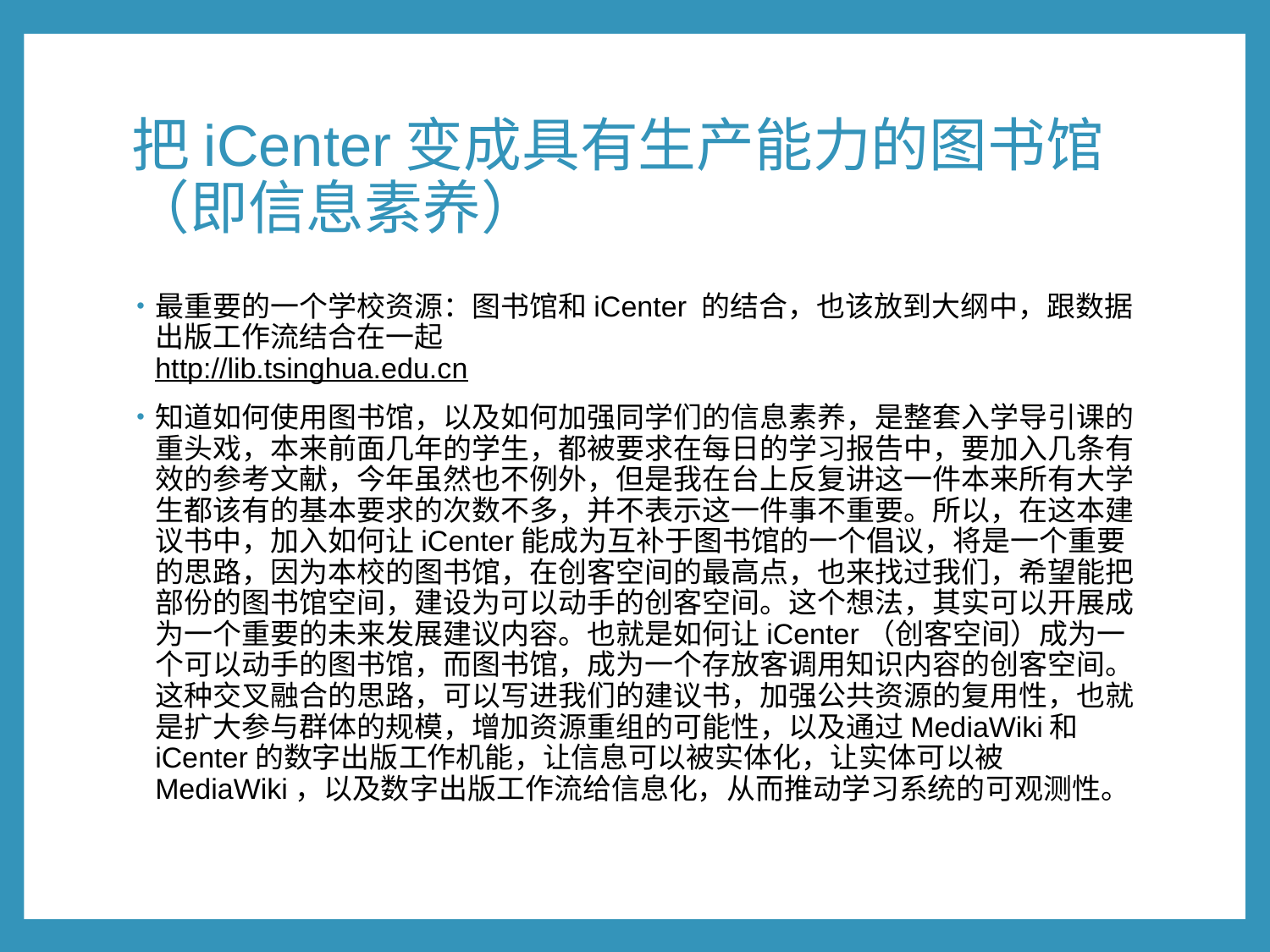

# 把iCenter变成具有生产能力的图书馆（即信息素养）
最重要的一个学校资源：图书馆和iCenter 的结合，也该放到大纲中，跟数据出版工作流结合在一起
http://lib.tsinghua.edu.cn
知道如何使用图书馆，以及如何加强同学们的信息素养，是整套入学导引课的重头戏，本来前面几年的学生，都被要求在每日的学习报告中，要加入几条有效的参考文献，今年虽然也不例外，但是我在台上反复讲这一件本来所有大学生都该有的基本要求的次数不多，并不表示这一件事不重要。所以，在这本建议书中，加入如何让iCenter能成为互补于图书馆的一个倡议，将是一个重要的思路，因为本校的图书馆，在创客空间的最高点，也来找过我们，希望能把部份的图书馆空间，建设为可以动手的创客空间。这个想法，其实可以开展成为一个重要的未来发展建议内容。也就是如何让iCenter（创客空间）成为一个可以动手的图书馆，而图书馆，成为一个存放客调用知识内容的创客空间。这种交叉融合的思路，可以写进我们的建议书，加强公共资源的复用性，也就是扩大参与群体的规模，增加资源重组的可能性，以及通过MediaWiki和iCenter的数字出版工作机能，让信息可以被实体化，让实体可以被MediaWiki，以及数字出版工作流给信息化，从而推动学习系统的可观测性。